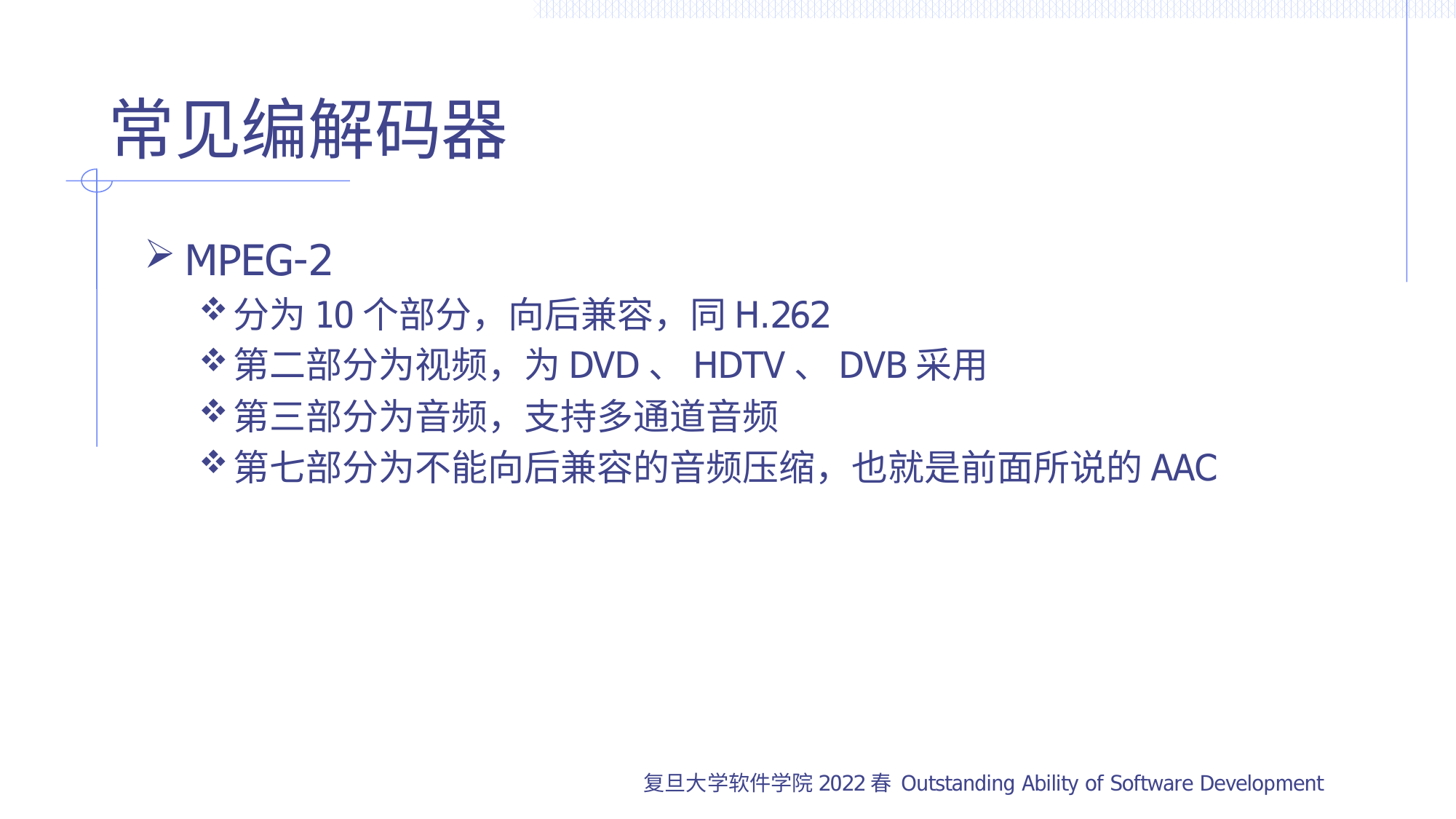

# 常见编解码器
MPEG-2
分为10个部分，向后兼容，同H.262
第二部分为视频，为DVD、HDTV、DVB采用
第三部分为音频，支持多通道音频
第七部分为不能向后兼容的音频压缩，也就是前面所说的AAC